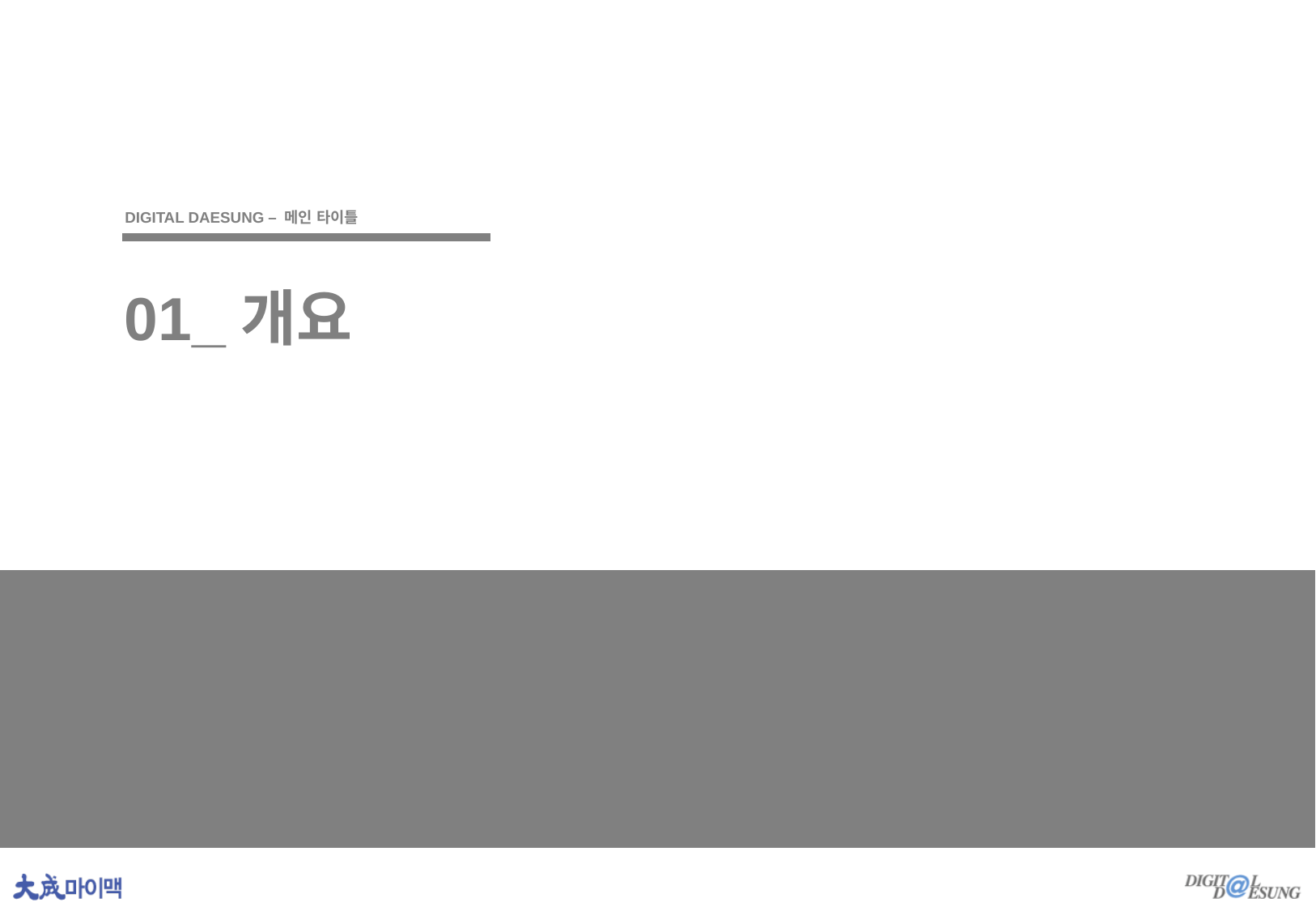

DIGITAL DAESUNG – 메인 타이틀
01_개요

1-1   |   개요